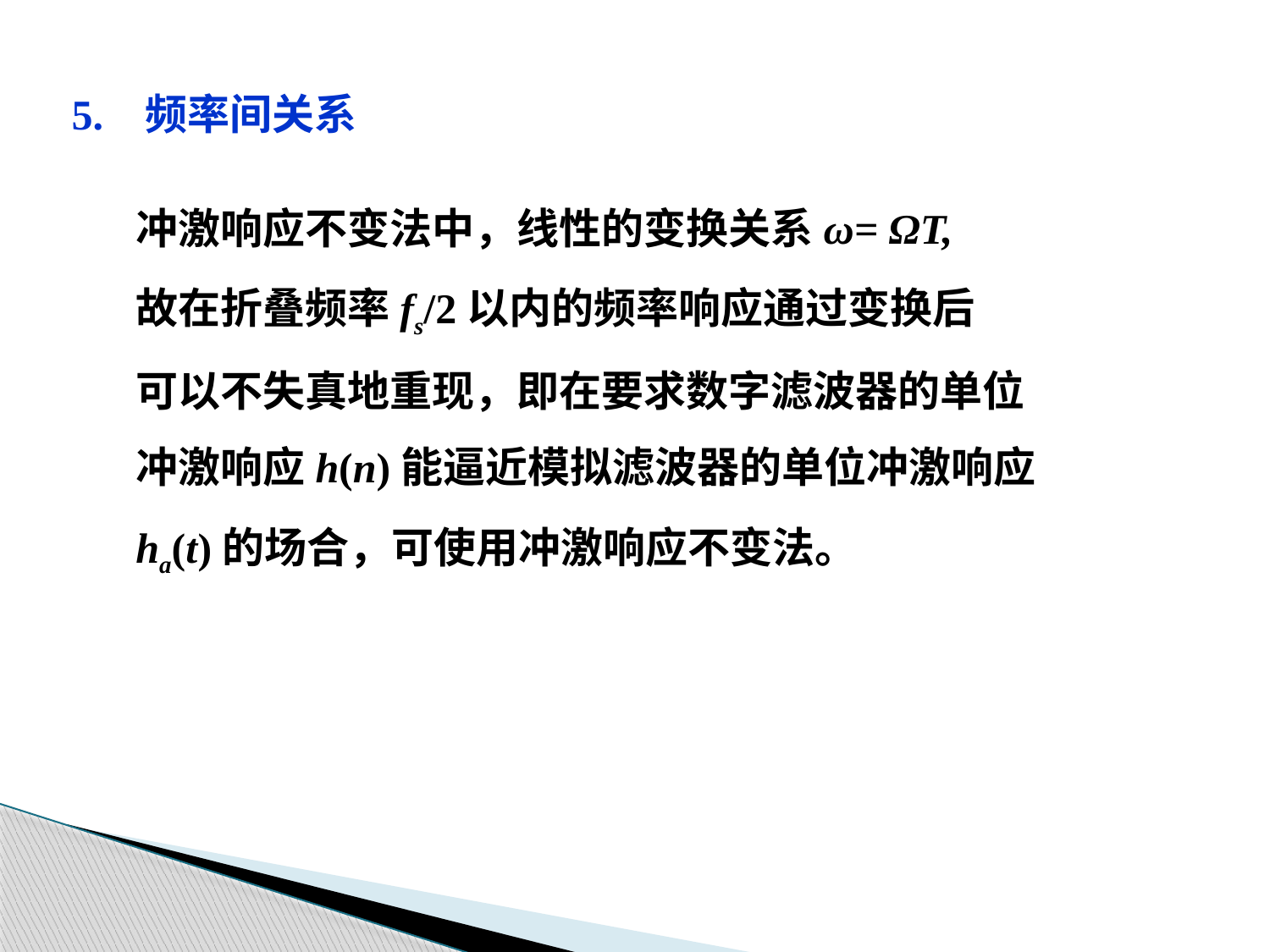

5.   频率间关系
冲激响应不变法中，线性的变换关系ω= ΩT,
故在折叠频率fs/2以内的频率响应通过变换后
可以不失真地重现，即在要求数字滤波器的单位
冲激响应h(n)能逼近模拟滤波器的单位冲激响应
ha(t)的场合，可使用冲激响应不变法。